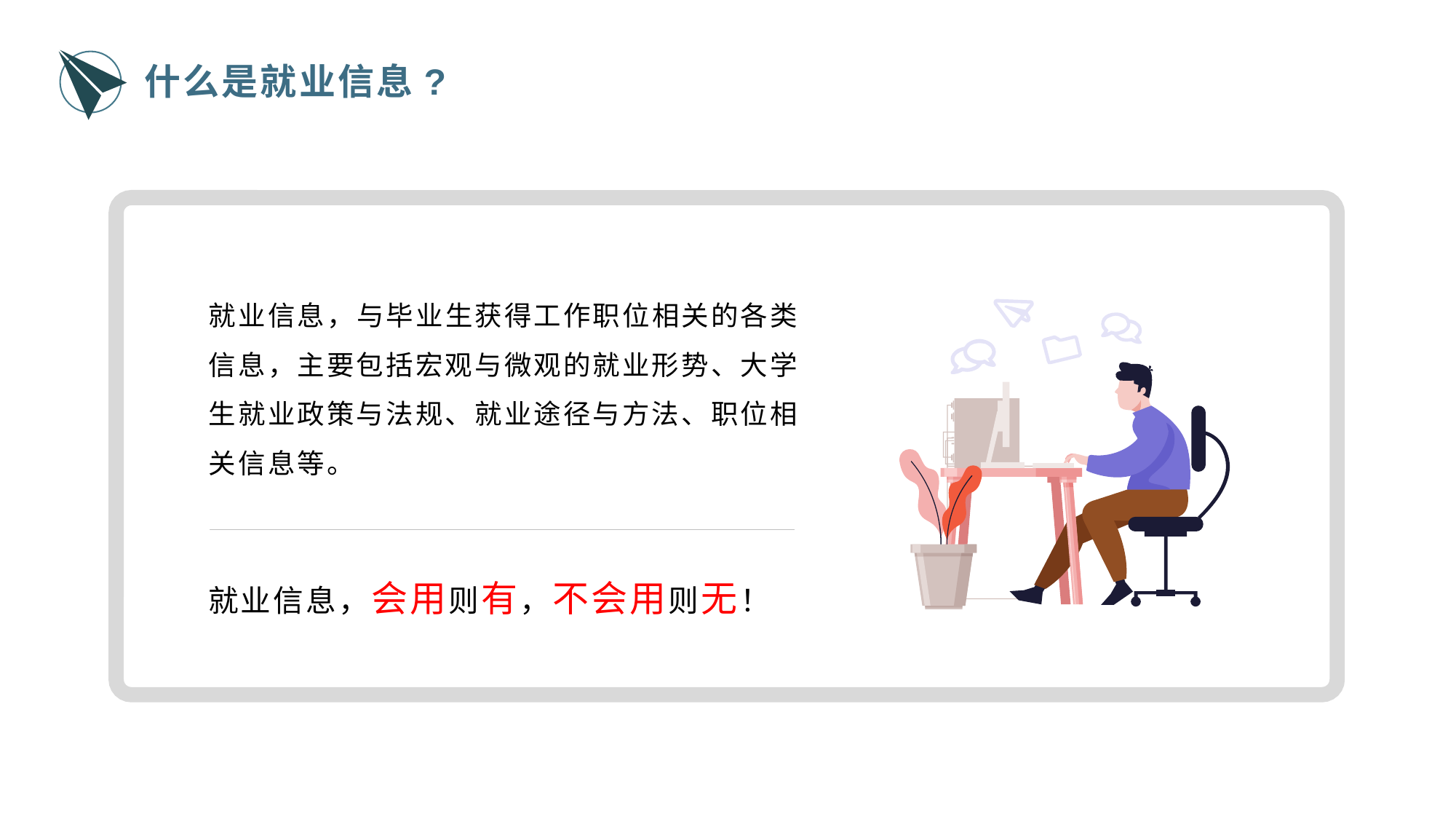

什么是就业信息?

就业信息，与毕业生获得工作职位相关的各类信息，主要包括宏观与微观的就业形势、大学生就业政策与法规、就业途径与方法、职位相关信息等。

就业信息，会用则有，不会用则无！